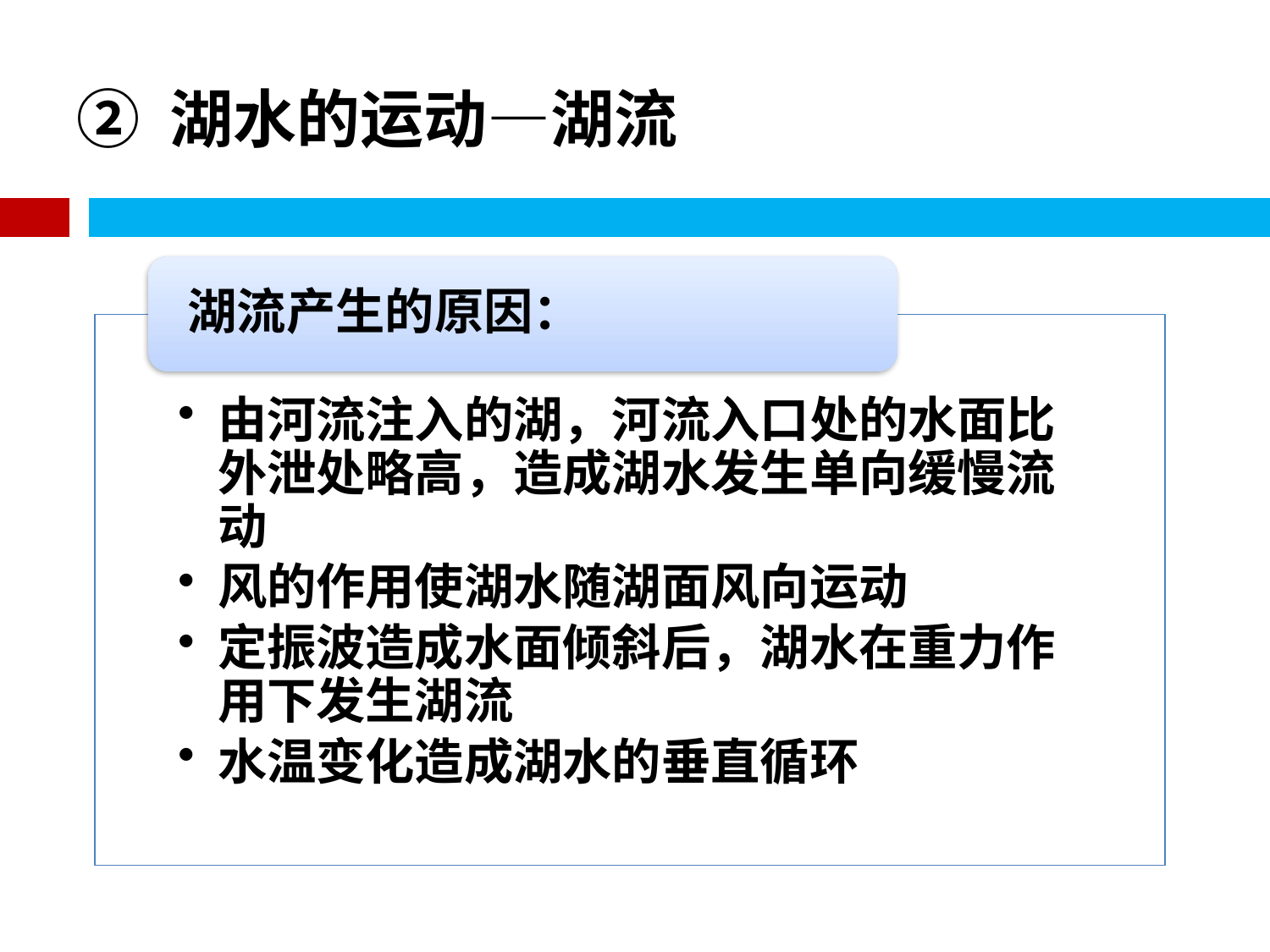

# ② 湖水的运动—湖流
由河流注入的湖，河流入口处的水面比外泄处略高，造成湖水发生单向缓慢流动
风的作用使湖水随湖面风向运动
定振波造成水面倾斜后，湖水在重力作用下发生湖流
水温变化造成湖水的垂直循环
湖流产生的原因：